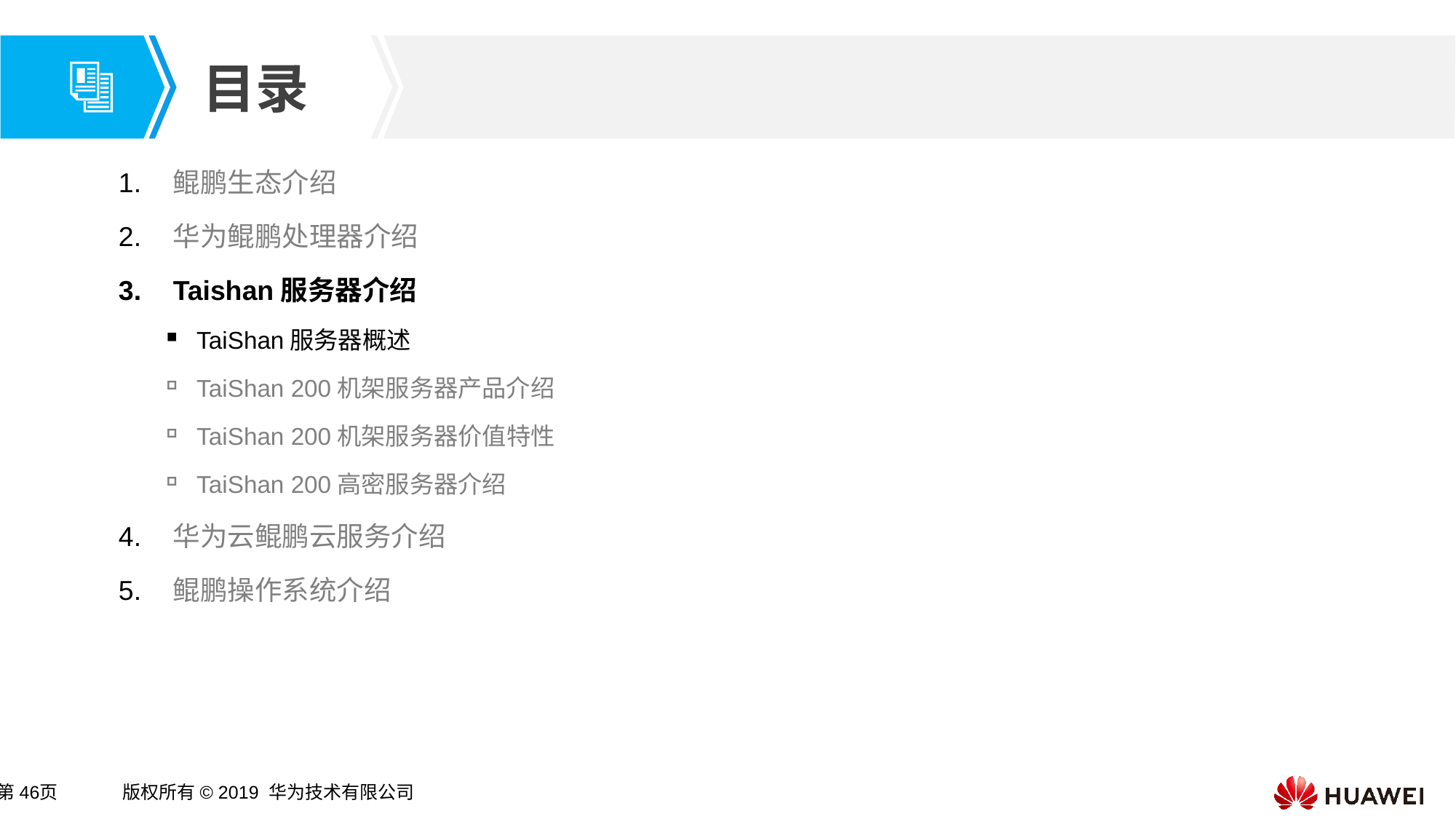

鲲鹏生态介绍
华为鲲鹏处理器介绍
Taishan服务器介绍
TaiShan服务器概述
TaiShan 200机架服务器产品介绍
TaiShan 200机架服务器价值特性
TaiShan 200高密服务器介绍
华为云鲲鹏云服务介绍
鲲鹏操作系统介绍